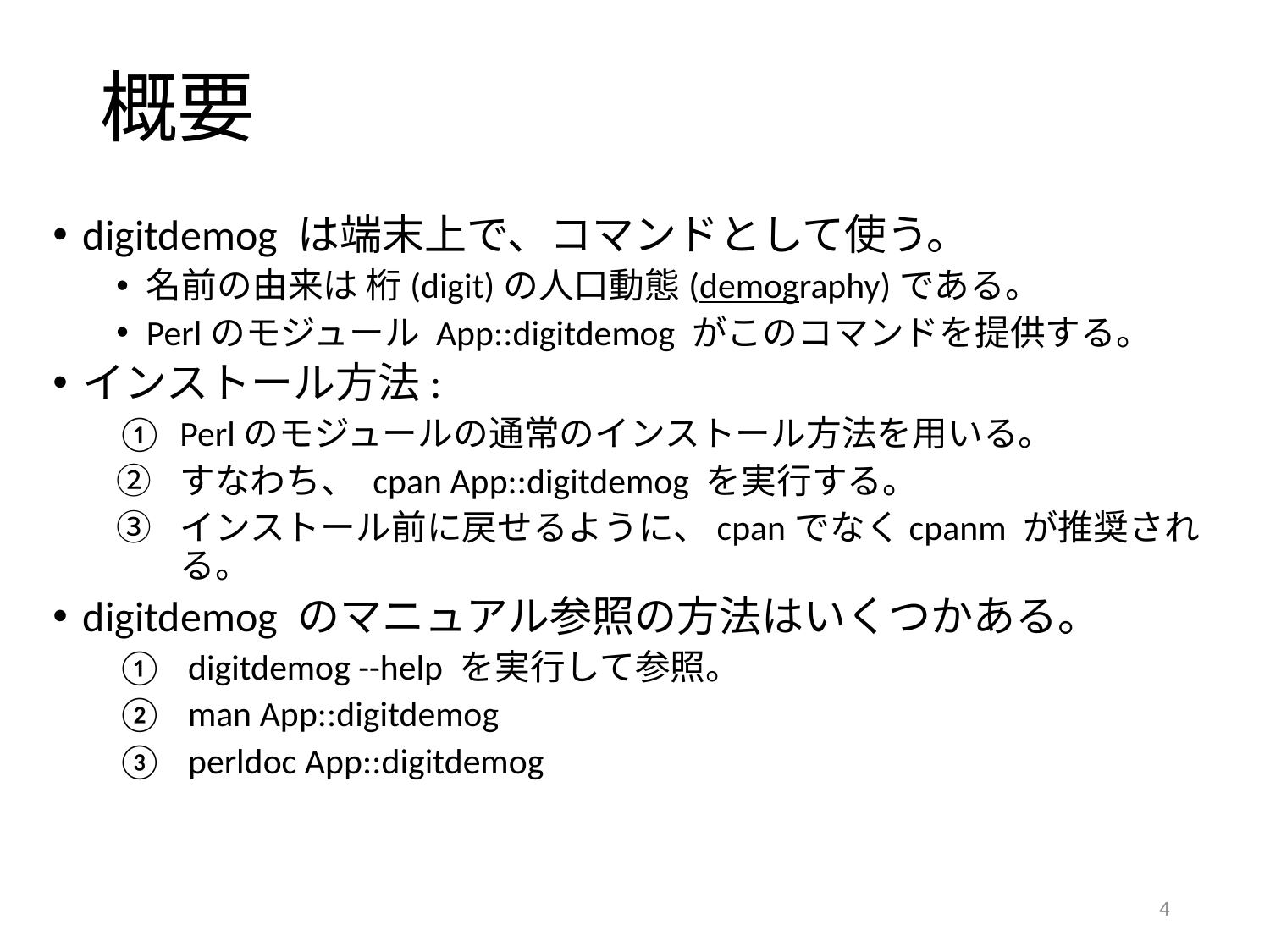

# 概要
digitdemog は端末上で、コマンドとして使う。
名前の由来は 桁(digit)の人口動態(demography)である。
Perlのモジュール App::digitdemog がこのコマンドを提供する。
インストール方法:
Perlのモジュールの通常のインストール方法を用いる。
すなわち、 cpan App::digitdemog を実行する。
インストール前に戻せるように、cpanでなくcpanm が推奨される。
digitdemog のマニュアル参照の方法はいくつかある。
 digitdemog --help を実行して参照。
 man App::digitdemog
 perldoc App::digitdemog
4